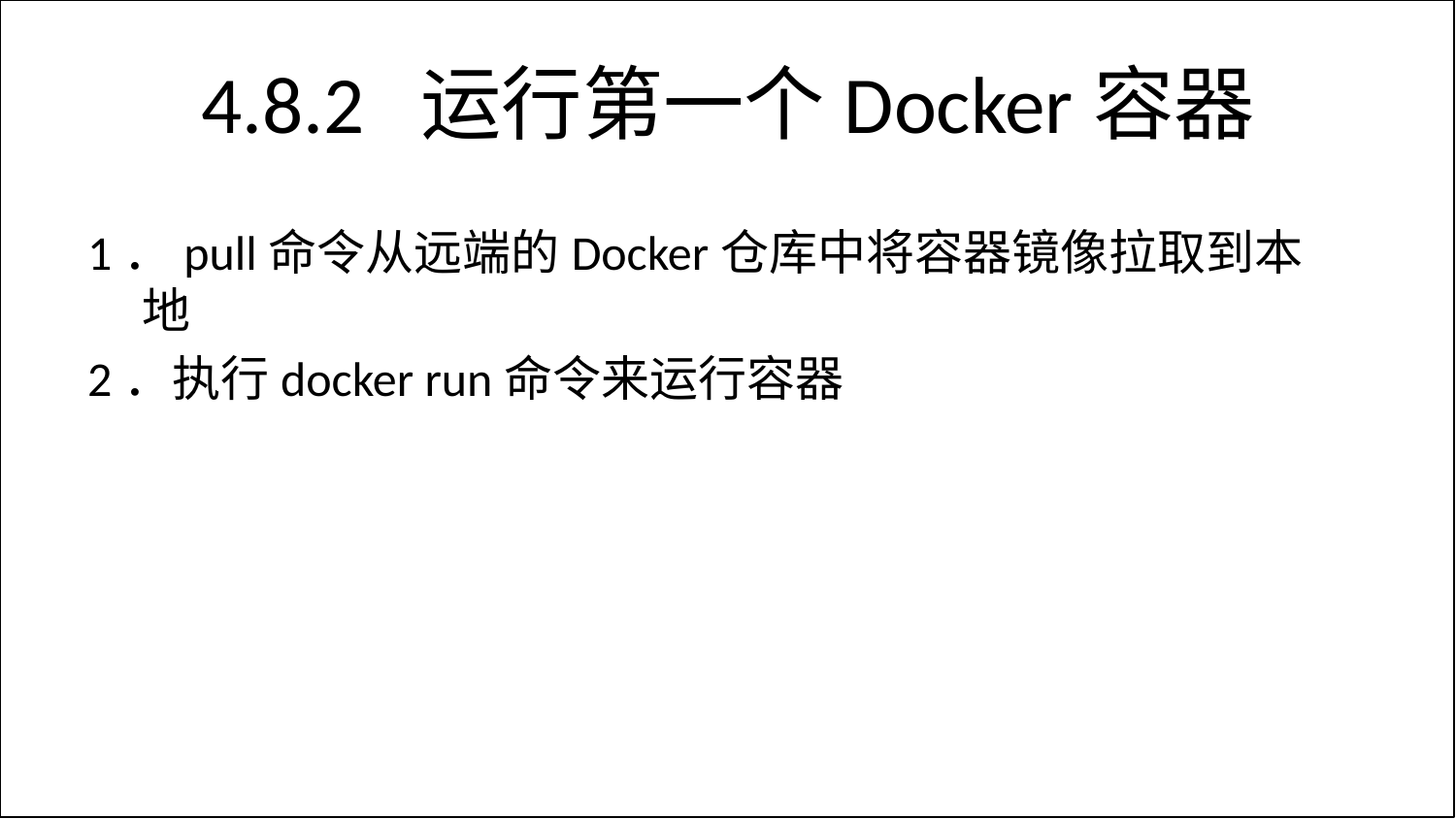

# 4.8.2  运行第一个Docker容器
1．pull命令从远端的Docker仓库中将容器镜像拉取到本地
2．执行docker run命令来运行容器